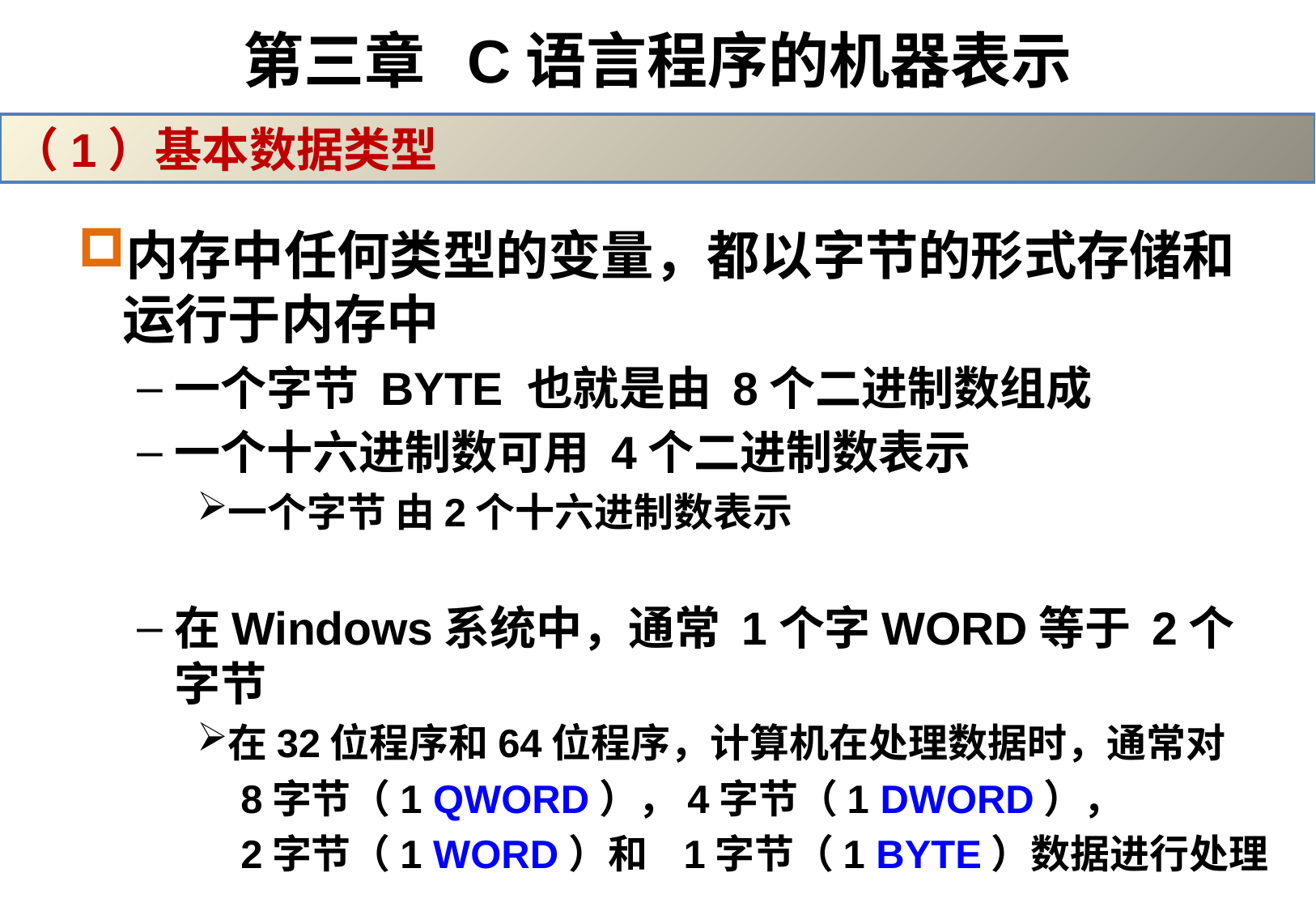

# 第三章  C语言程序的机器表示
（1）基本数据类型
内存中任何类型的变量，都以字节的形式存储和运行于内存中
一个字节 BYTE 也就是由 8个二进制数组成
一个十六进制数可用 4个二进制数表示
一个字节 由2个十六进制数表示

在Windows系统中，通常 1个字WORD等于 2个字节
在32位程序和64位程序，计算机在处理数据时，通常对
    8字节（1 QWORD），4字节（1 DWORD），
    2字节（1 WORD）和   1字节（1 BYTE）数据进行处理